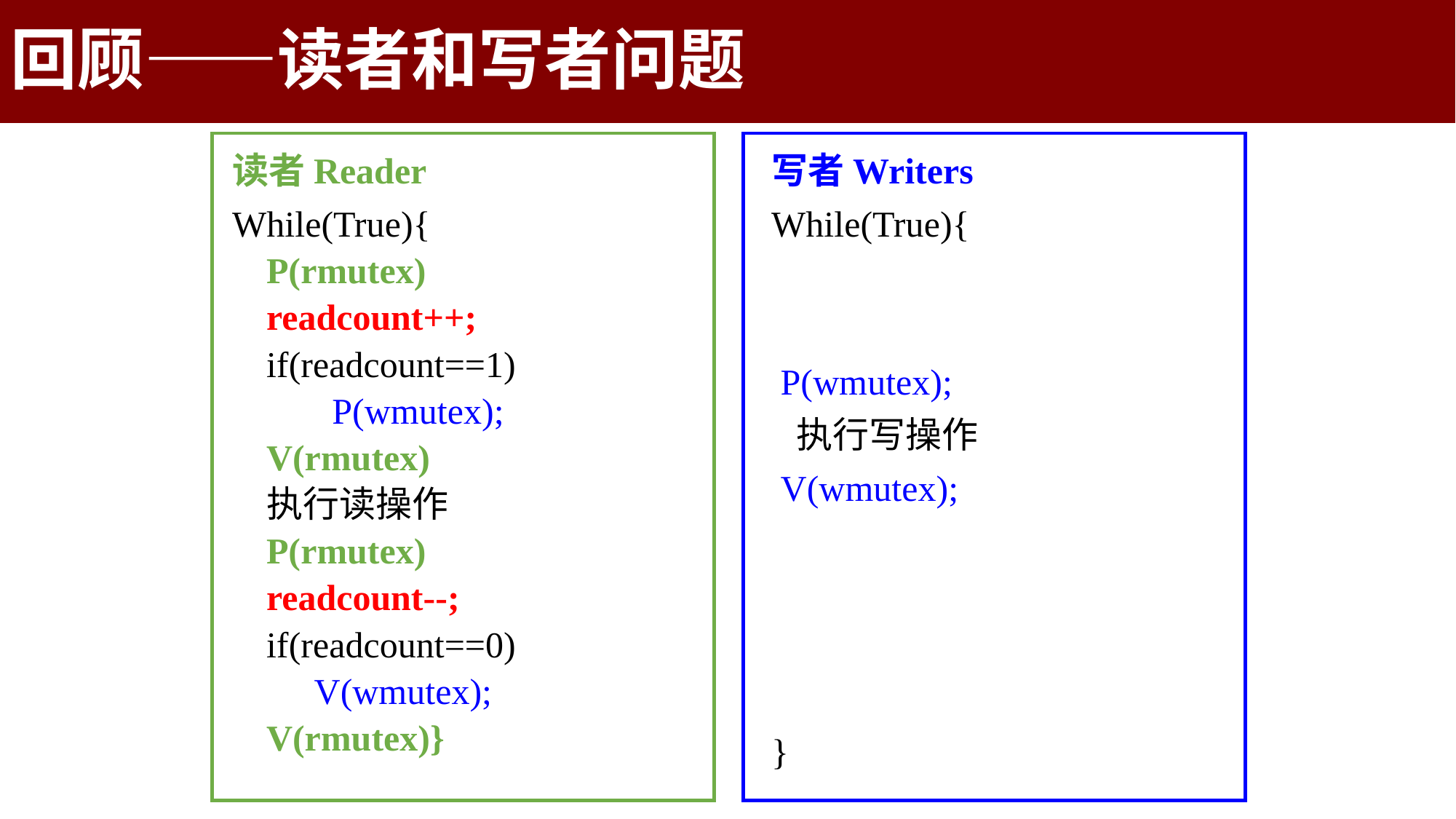

回顾——读者和写者问题

读者Reader
While(True){
	P(rmutex)
	readcount++;
	if(readcount==1)
           P(wmutex);
	V(rmutex)
 	执行读操作
	P(rmutex)
	readcount--;
	if(readcount==0)
         V(wmutex);
	V(rmutex)}
写者Writers
While(True){

 P(wmutex);
  执行写操作
 V(wmutex);

}